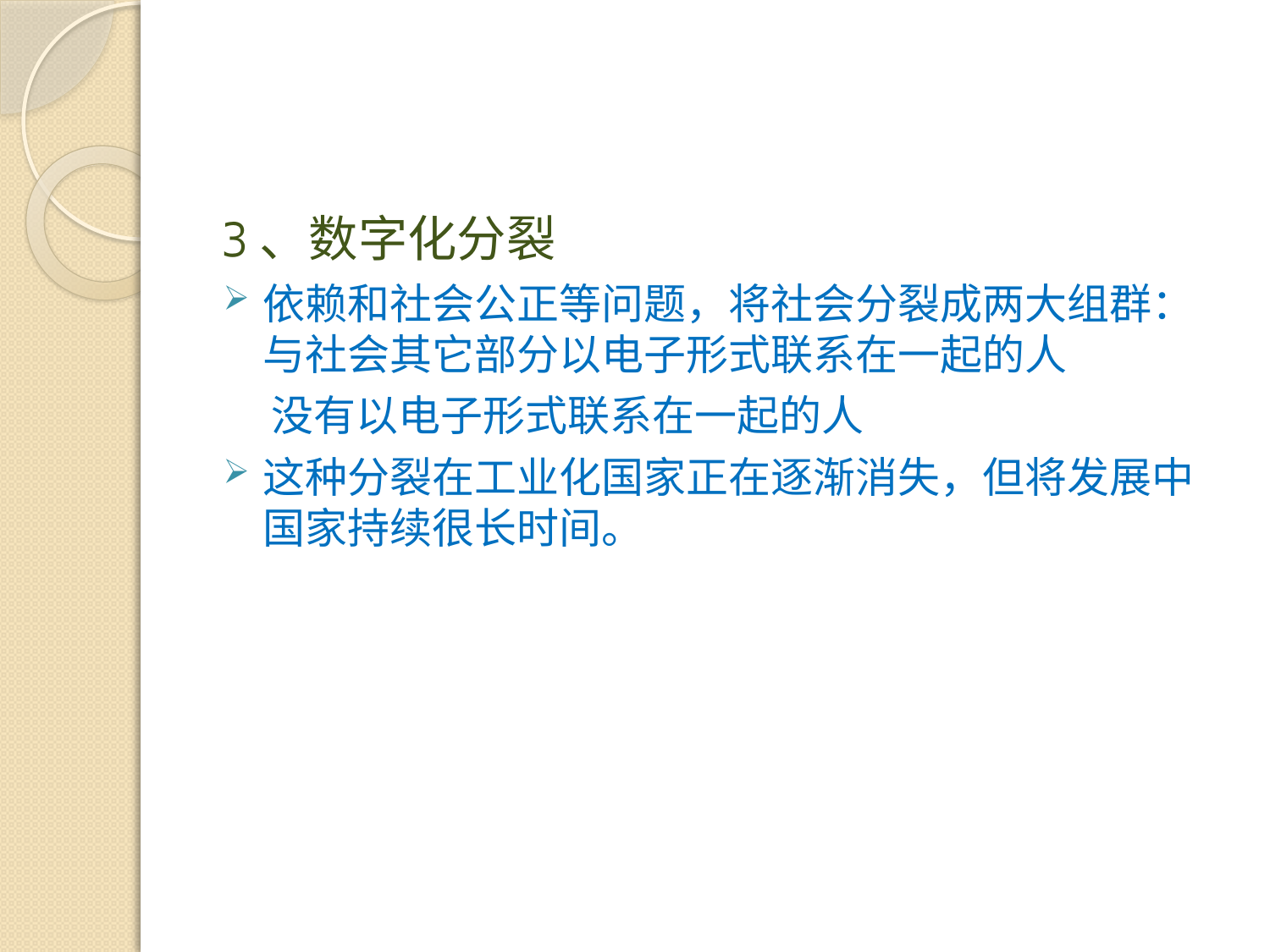

#
3、数字化分裂
依赖和社会公正等问题，将社会分裂成两大组群：与社会其它部分以电子形式联系在一起的人
    没有以电子形式联系在一起的人
这种分裂在工业化国家正在逐渐消失，但将发展中国家持续很长时间。